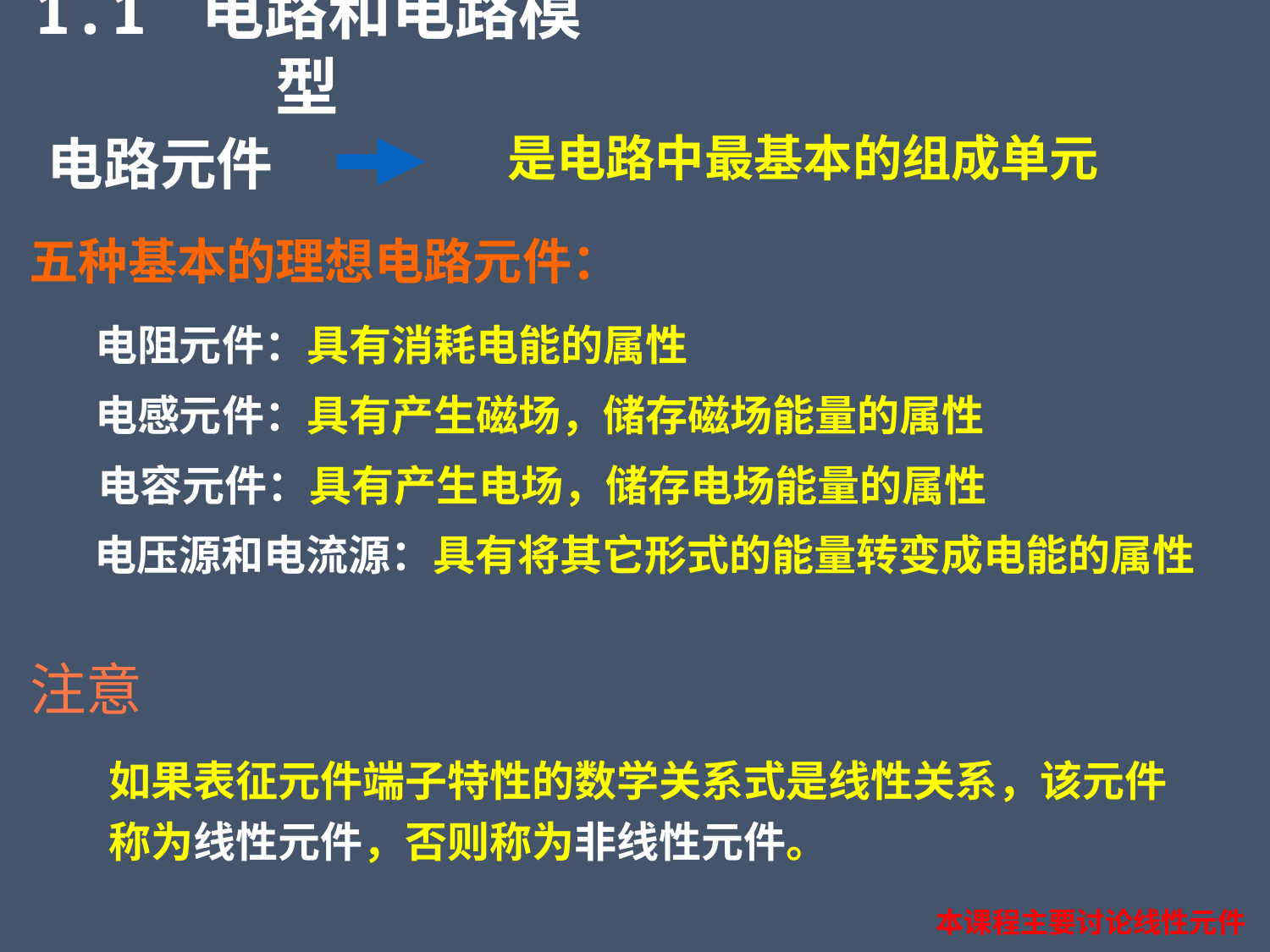

1.1 电路和电路模型
是电路中最基本的组成单元
电路元件

五种基本的理想电路元件：
电阻元件：具有消耗电能的属性
电感元件：具有产生磁场，储存磁场能量的属性
电容元件：具有产生电场，储存电场能量的属性
电压源和电流源：具有将其它形式的能量转变成电能的属性
注意
如果表征元件端子特性的数学关系式是线性关系，该元件称为线性元件，否则称为非线性元件。
本课程主要讨论线性元件